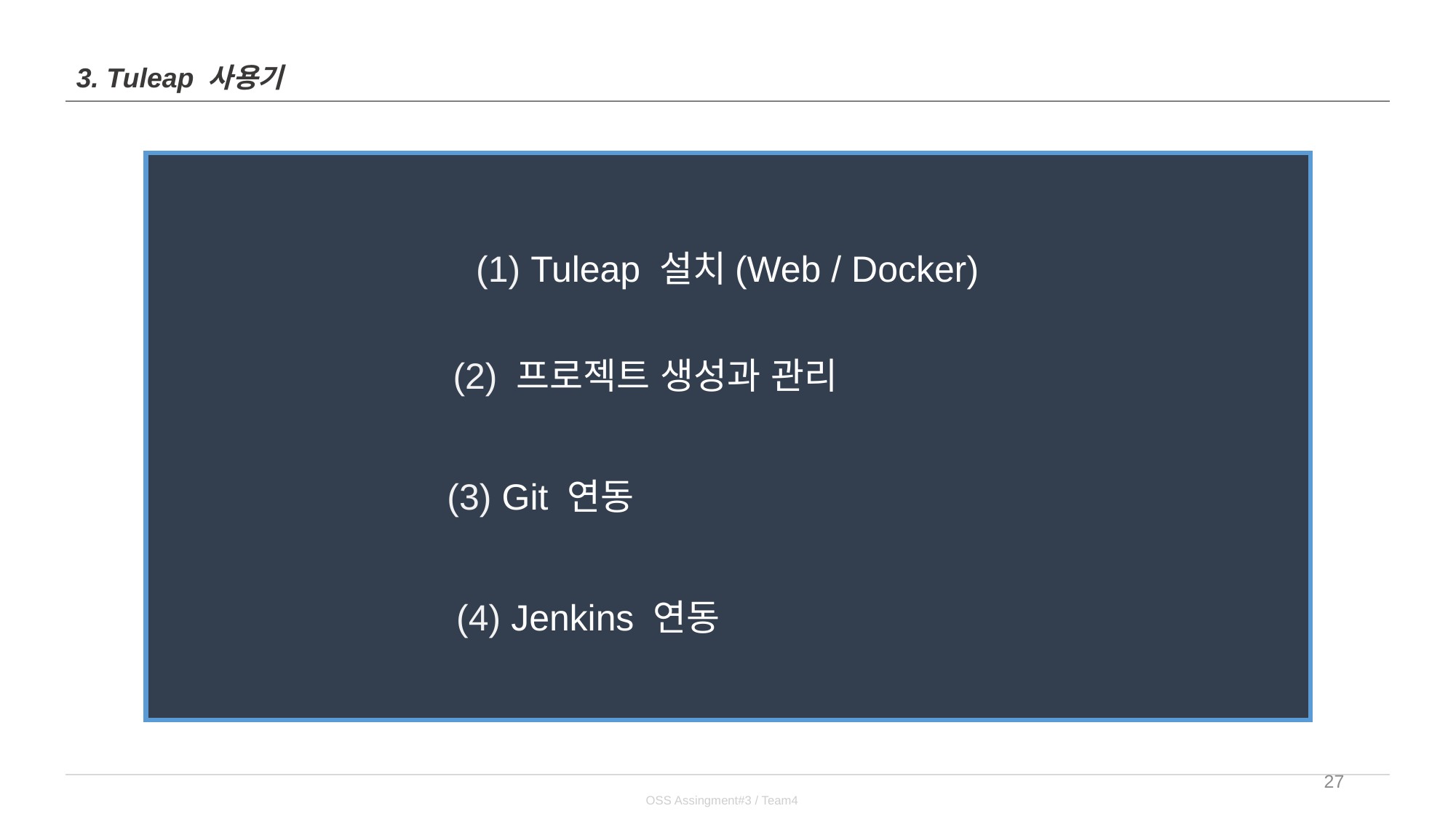

| 3. Tuleap 사용기 |  |
| --- | --- |

(1) Tuleap 설치(Web / Docker)
(2) 프로젝트 생성과 관리
(3) Git 연동
(4) Jenkins 연동
27
| OSS Assingment#3 / Team4 |
| --- |